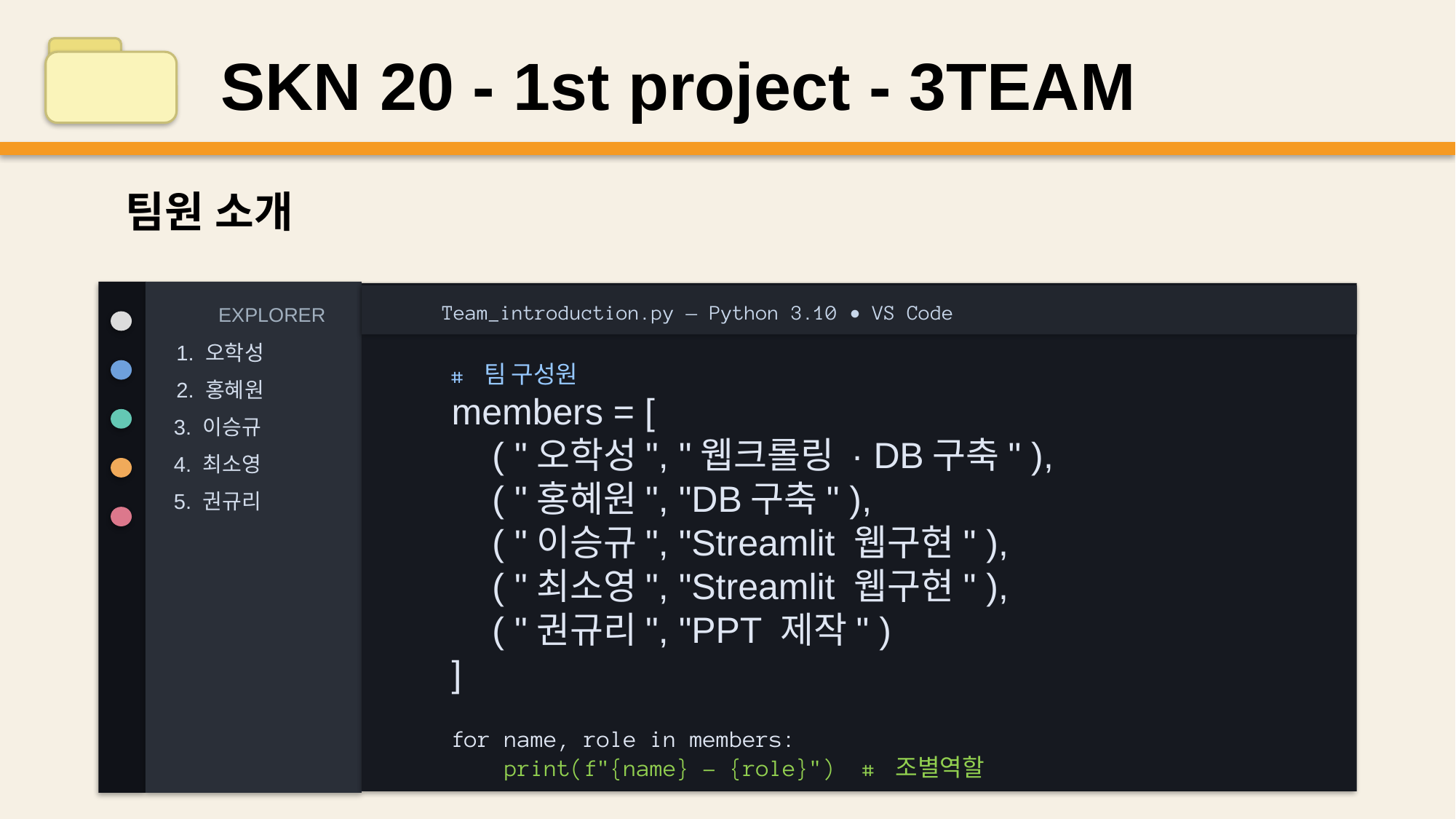

SKN 20 - 1st project - 3TEAM

팀원 소개

Team_introduction.py — Python 3.10 • VS Code
EXPLORER
1. 오학성
# 팀 구성원
members = [
    ( "오학성", "웹크롤링 · DB구축" ),
    ( "홍혜원", "DB구축" ),
    ( "이승규", "Streamlit 웹구현" ),
    ( "최소영", "Streamlit 웹구현" ),
    ( "권규리", "PPT 제작" )
]

for name, role in members:
    print(f"{name} - {role}")  # 조별역할
2. 홍혜원
3. 이승규
4. 최소영
5. 권규리